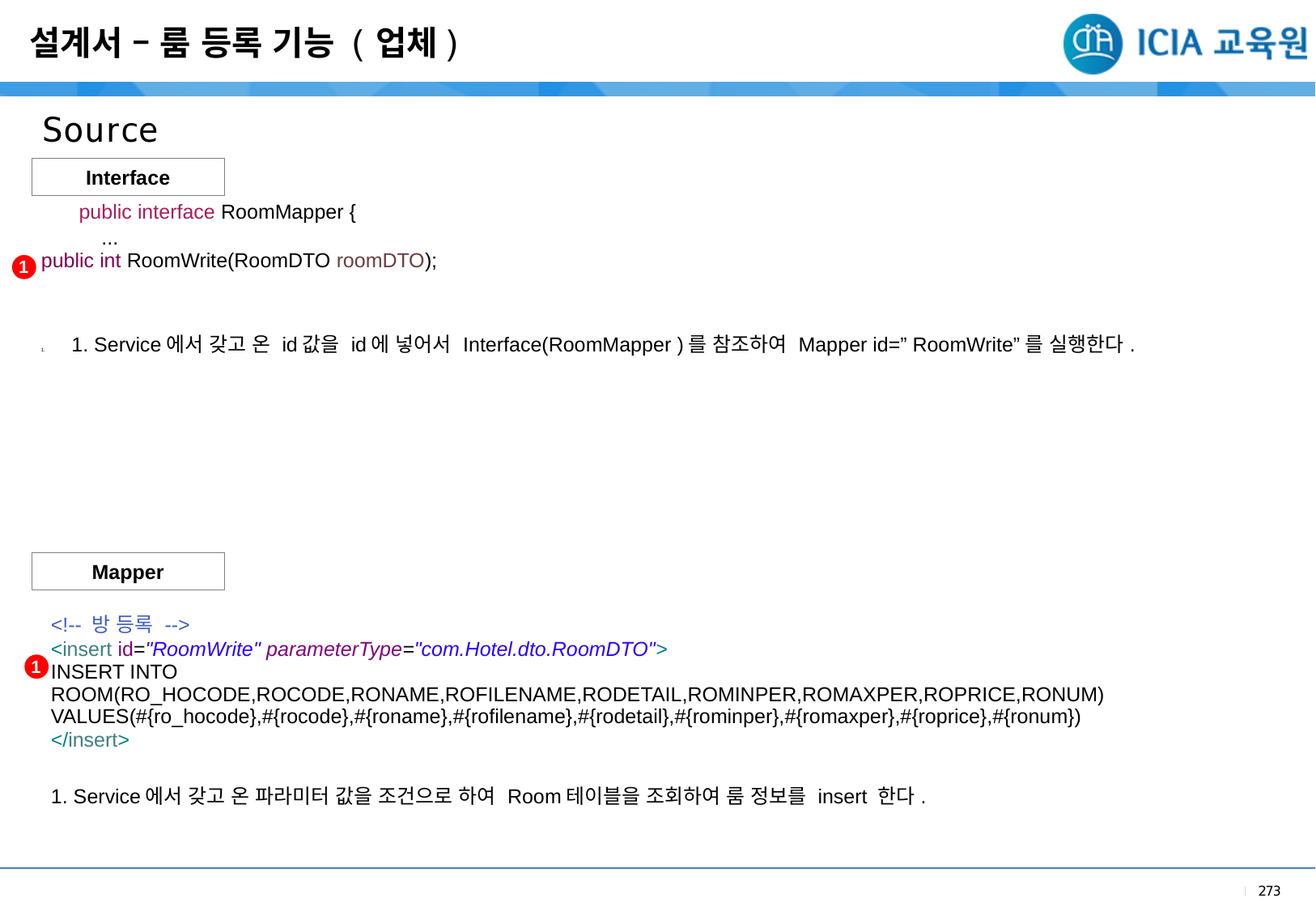

설계서 – 룸 등록 기능 (업체)
Source
Interface
| public interface RoomMapper { ... public int RoomWrite(RoomDTO roomDTO); |
| --- |
| 1. Service에서 갖고 온 id값을 id에 넣어서 Interface(RoomMapper )를 참조하여 Mapper id=” RoomWrite”를 실행한다. |
1

Mapper
| <!-- 방 등록 --> <insert id="RoomWrite" parameterType="com.Hotel.dto.RoomDTO"> INSERT INTO ROOM(RO\_HOCODE,ROCODE,RONAME,ROFILENAME,RODETAIL,ROMINPER,ROMAXPER,ROPRICE,RONUM) VALUES(#{ro\_hocode},#{rocode},#{roname},#{rofilename},#{rodetail},#{rominper},#{romaxper},#{roprice},#{ronum}) </insert> |
| --- |
| 1. Service에서 갖고 온 파라미터 값을 조건으로 하여 Room테이블을 조회하여 룸 정보를 insert 한다. |
1